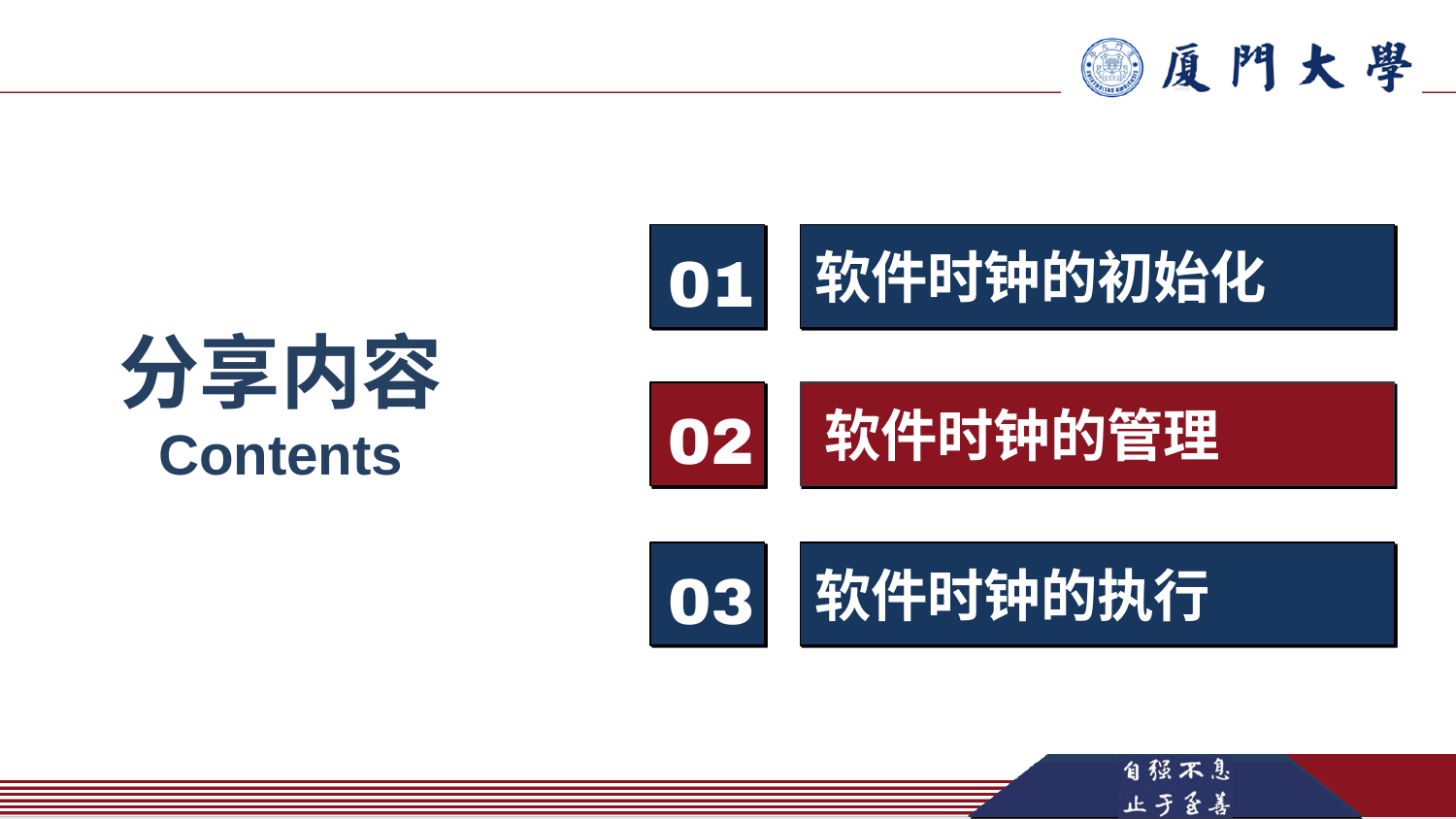

软件时钟的初始化
01
分享内容
Contents

02
软件时钟的管理

软件时钟的执行
03